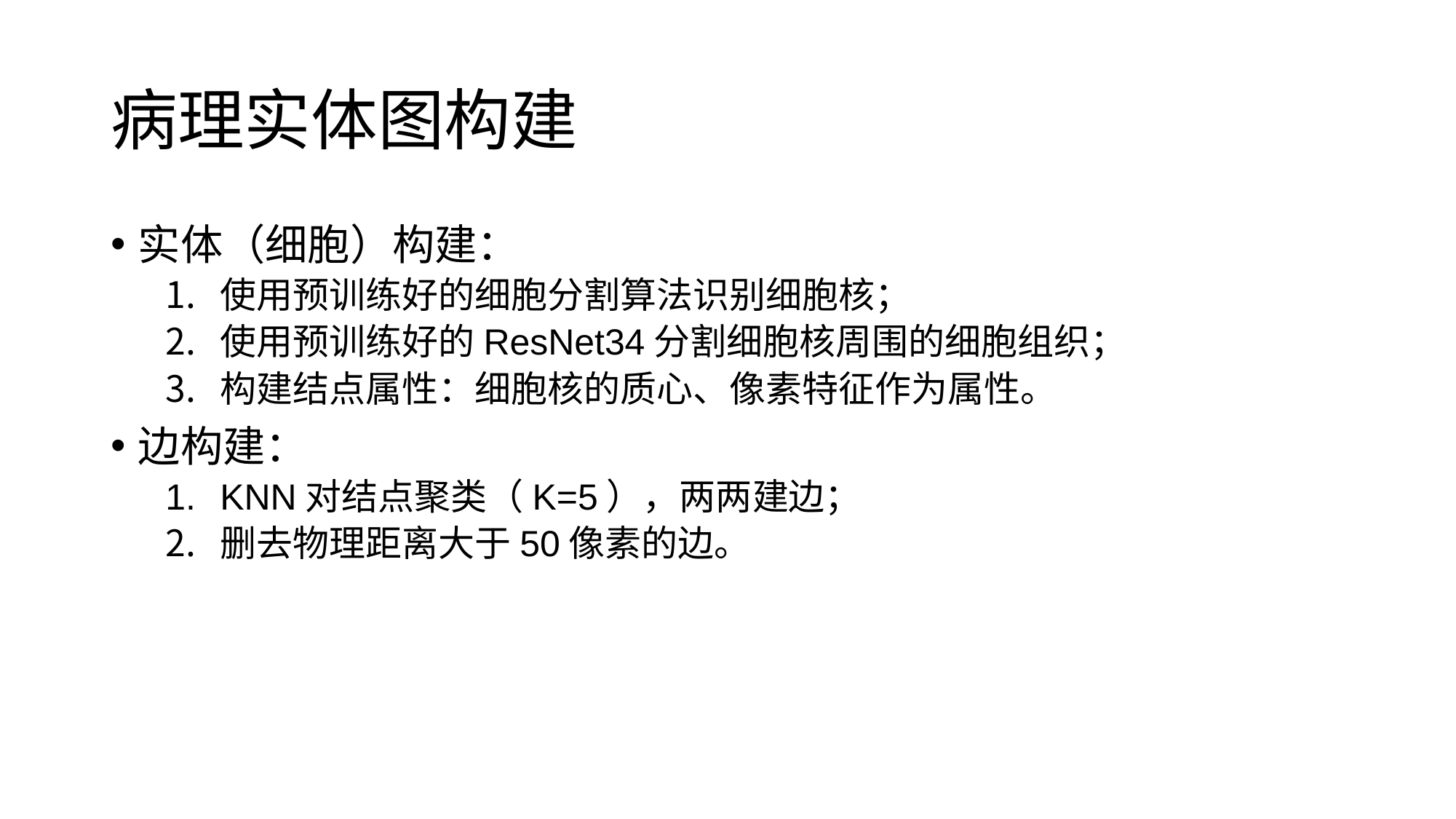

# 病理实体图构建
实体（细胞）构建：
使用预训练好的细胞分割算法识别细胞核；
使用预训练好的ResNet34分割细胞核周围的细胞组织；
构建结点属性：细胞核的质心、像素特征作为属性。
边构建：
KNN对结点聚类（K=5），两两建边；
删去物理距离大于50像素的边。